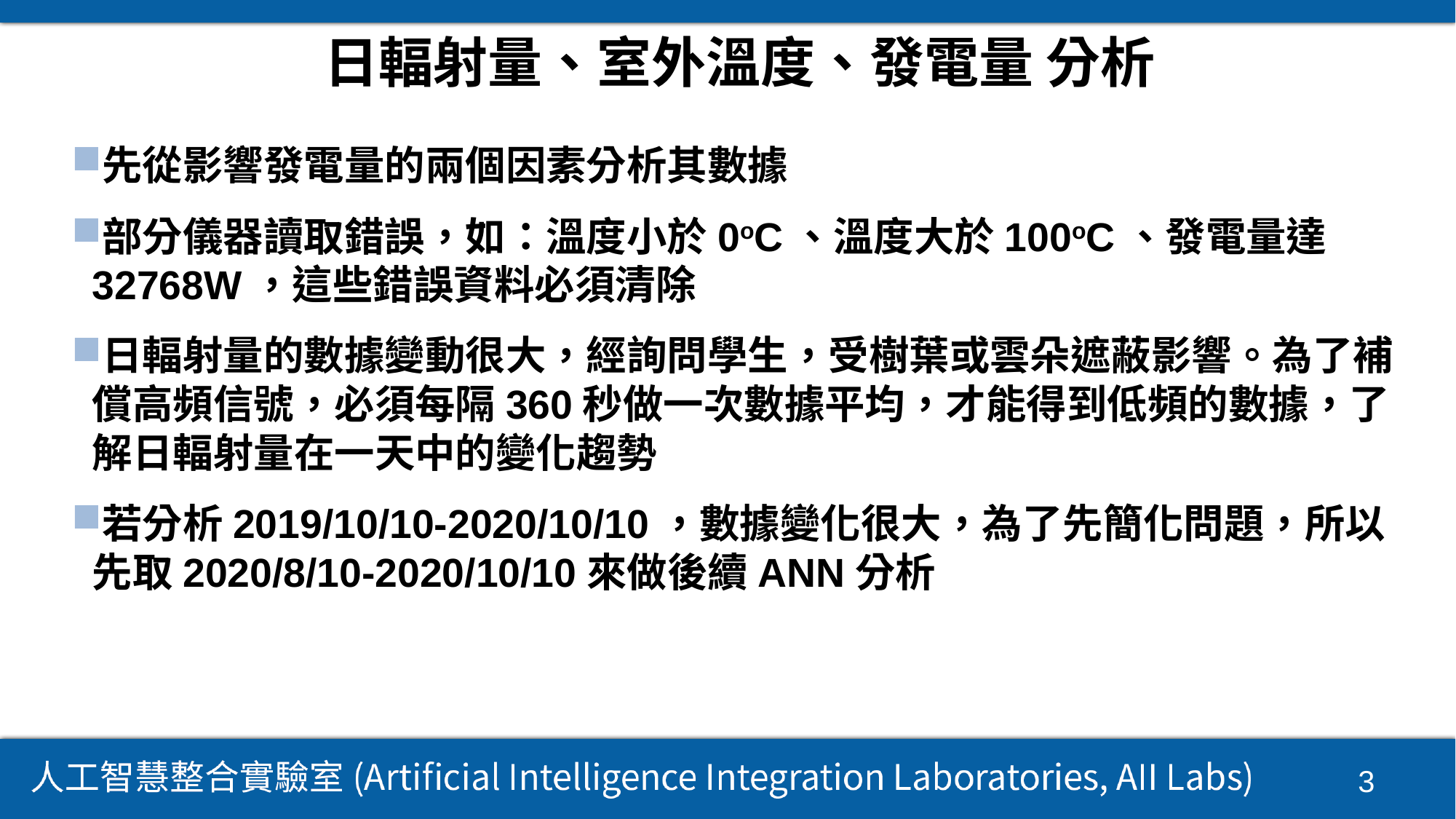

# 日輻射量、室外溫度、發電量 分析
先從影響發電量的兩個因素分析其數據
部分儀器讀取錯誤，如：溫度小於0oC、溫度大於100oC、發電量達32768W，這些錯誤資料必須清除
日輻射量的數據變動很大，經詢問學生，受樹葉或雲朵遮蔽影響。為了補償高頻信號，必須每隔360秒做一次數據平均，才能得到低頻的數據，了解日輻射量在一天中的變化趨勢
若分析2019/10/10-2020/10/10，數據變化很大，為了先簡化問題，所以先取2020/8/10-2020/10/10來做後續ANN分析